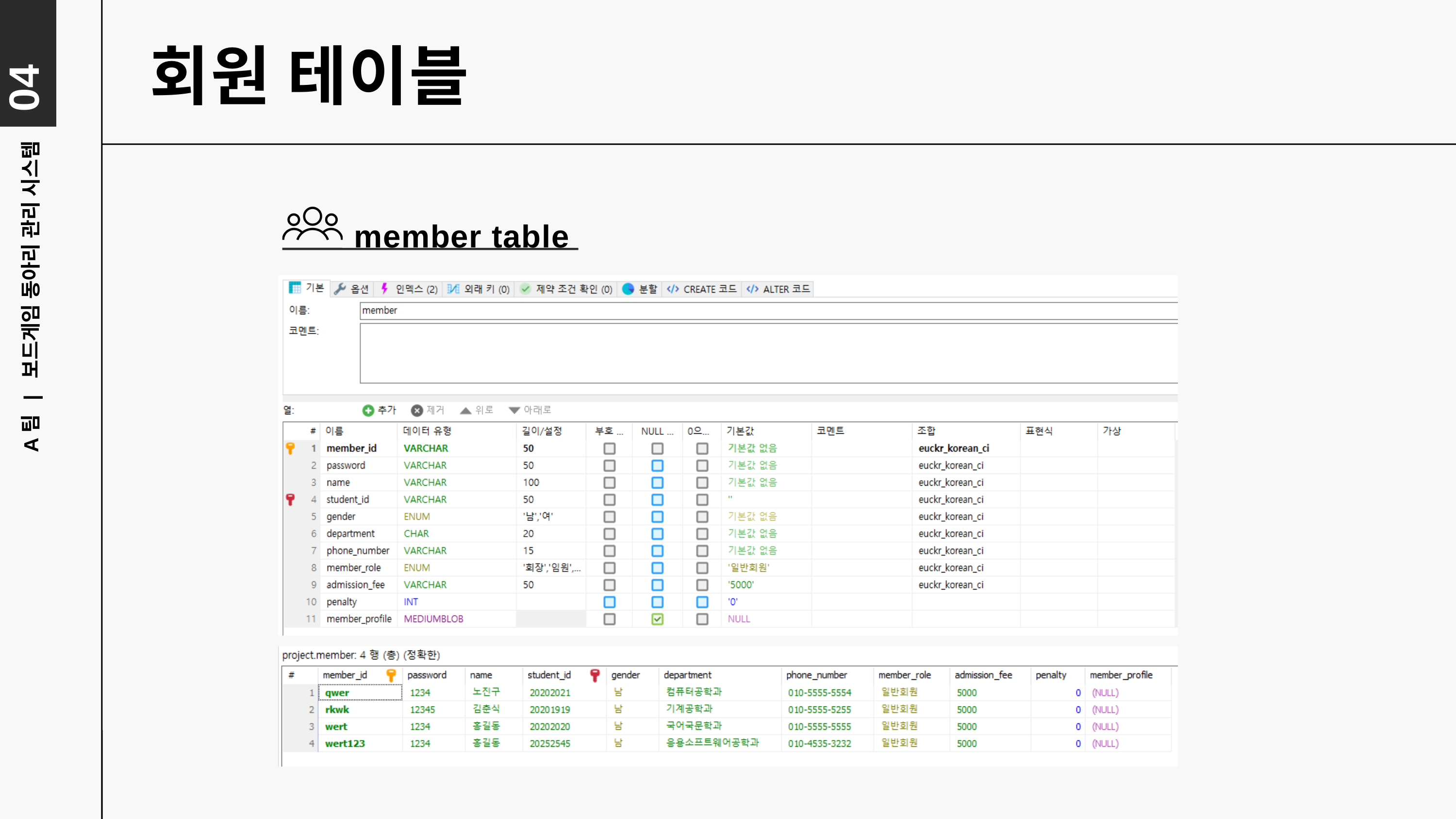

04

회원 테이블

member table

A팀  |  보드게임 동아리 관리 시스템